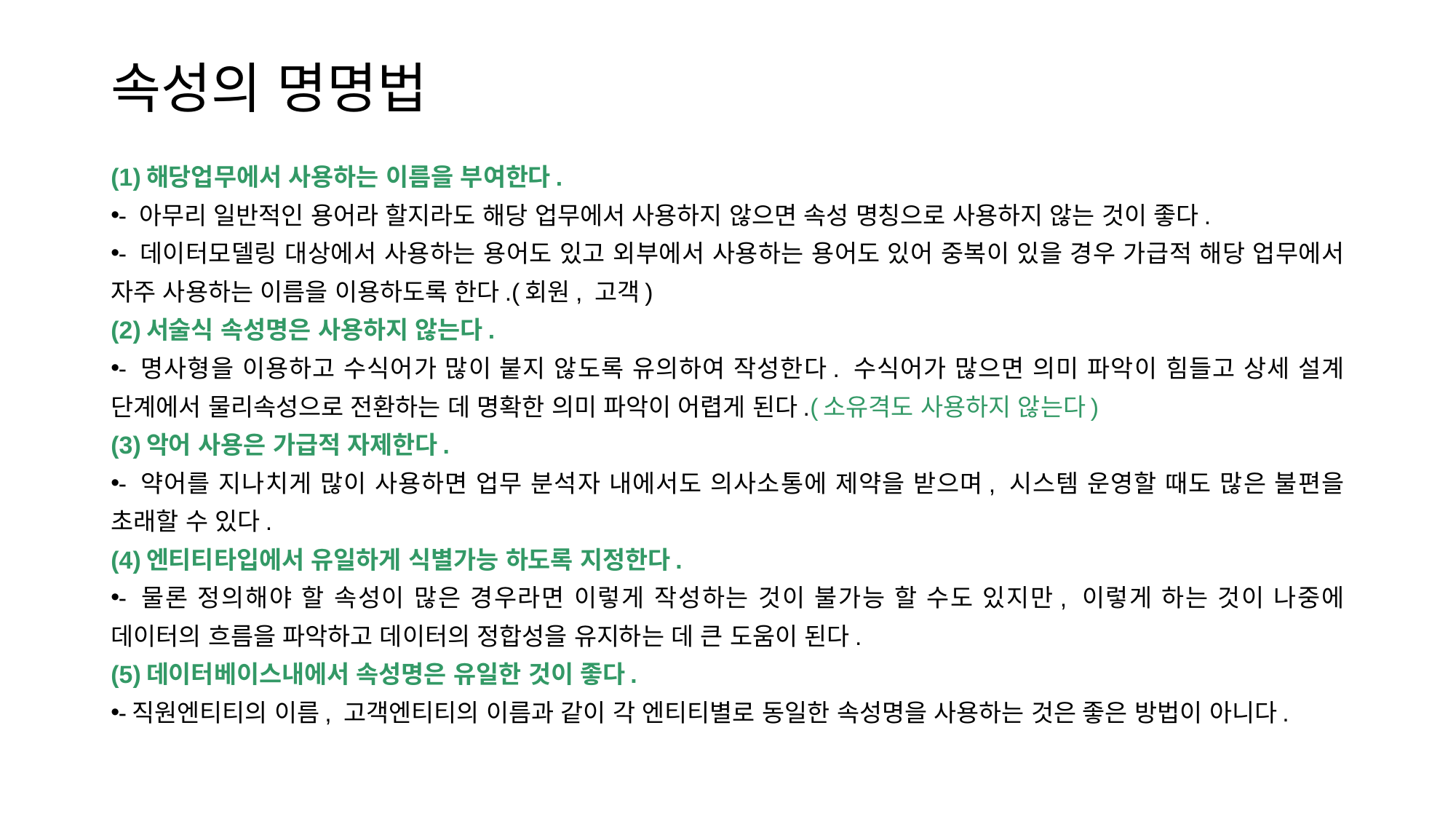

# 속성의 명명법
(1)해당업무에서 사용하는 이름을 부여한다.
- 아무리 일반적인 용어라 할지라도 해당 업무에서 사용하지 않으면 속성 명칭으로 사용하지 않는 것이 좋다.
- 데이터모델링 대상에서 사용하는 용어도 있고 외부에서 사용하는 용어도 있어 중복이 있을 경우 가급적 해당 업무에서 자주 사용하는 이름을 이용하도록 한다.(회원, 고객)
(2)서술식 속성명은 사용하지 않는다.
- 명사형을 이용하고 수식어가 많이 붙지 않도록 유의하여 작성한다. 수식어가 많으면 의미 파악이 힘들고 상세 설계 단계에서 물리속성으로 전환하는 데 명확한 의미 파악이 어렵게 된다.(소유격도 사용하지 않는다)
(3)악어 사용은 가급적 자제한다.
- 약어를 지나치게 많이 사용하면 업무 분석자 내에서도 의사소통에 제약을 받으며, 시스템 운영할 때도 많은 불편을 초래할 수 있다.
(4)엔티티타입에서 유일하게 식별가능 하도록 지정한다.
- 물론 정의해야 할 속성이 많은 경우라면 이렇게 작성하는 것이 불가능 할 수도 있지만, 이렇게 하는 것이 나중에 데이터의 흐름을 파악하고 데이터의 정합성을 유지하는 데 큰 도움이 된다.
(5)데이터베이스내에서 속성명은 유일한 것이 좋다.
-직원엔티티의 이름, 고객엔티티의 이름과 같이 각 엔티티별로 동일한 속성명을 사용하는 것은 좋은 방법이 아니다.